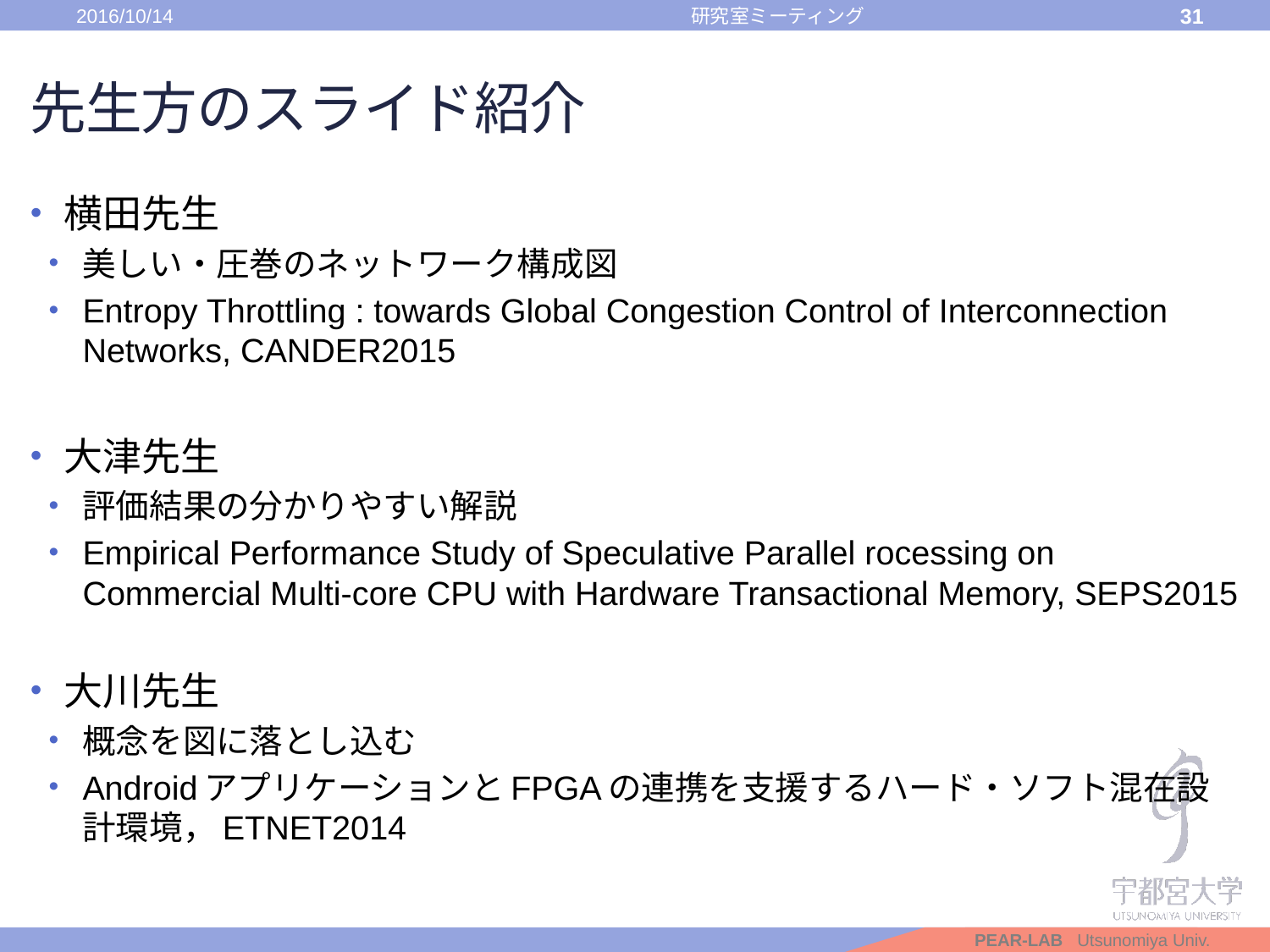

2016/10/14
31
研究室ミーティング
# 先生方のスライド紹介
横田先生
美しい・圧巻のネットワーク構成図
Entropy Throttling : towards Global Congestion Control of Interconnection Networks, CANDER2015

大津先生
評価結果の分かりやすい解説
Empirical Performance Study of Speculative Parallel rocessing on Commercial Multi-core CPU with Hardware Transactional Memory, SEPS2015

大川先生
概念を図に落とし込む
AndroidアプリケーションとFPGAの連携を支援するハード・ソフト混在設計環境，ETNET2014